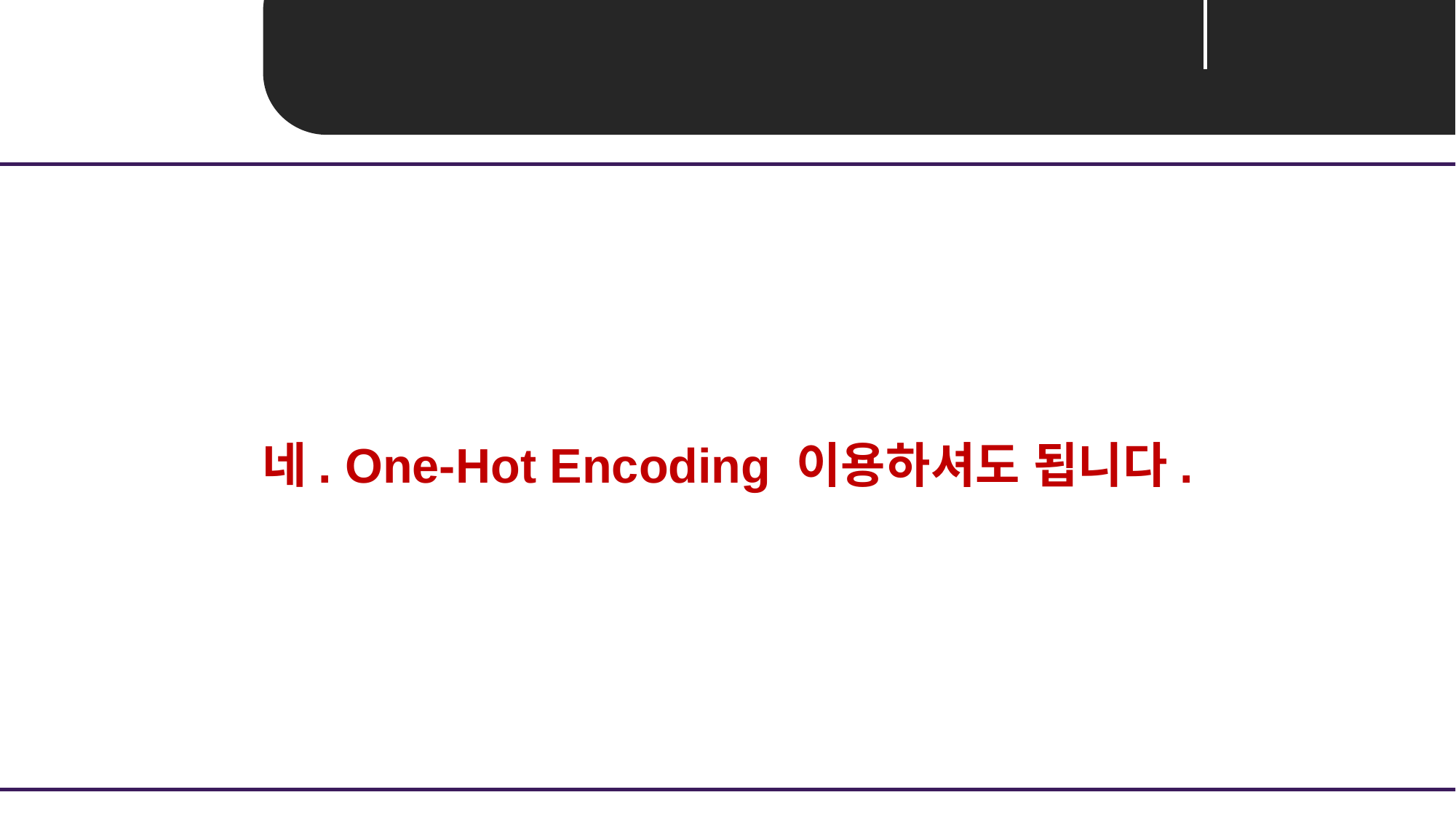

Unit  04 ㅣ  Embedding
네. One-Hot Encoding 이용하셔도 됩니다.